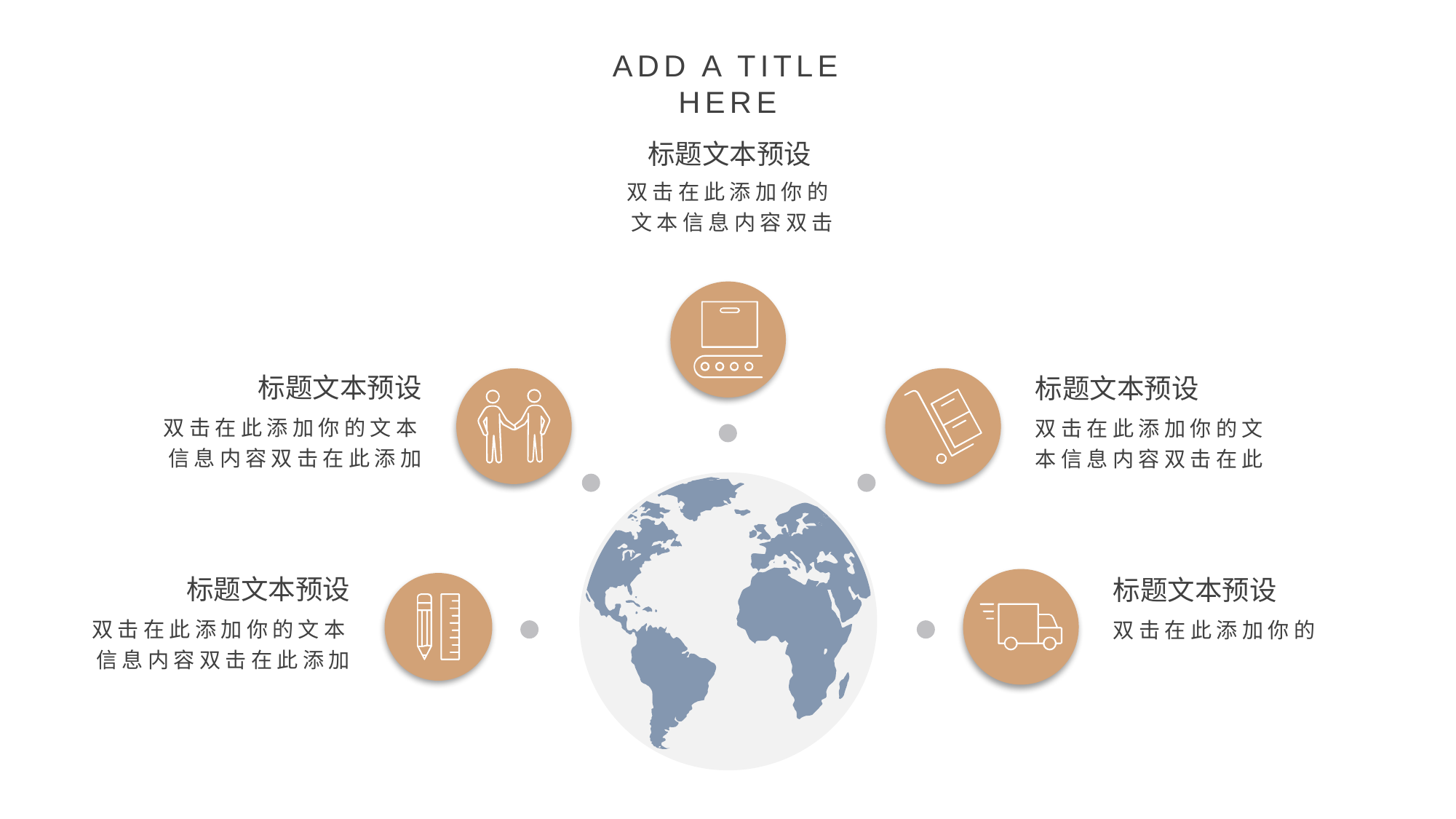

标题文本预设
双击在此添加你的文本信息内容双击

标题文本预设
双击在此添加你的文本信息内容双击在此
标题文本预设
双击在此添加你的文本信息内容双击在此添加

标题文本预设
双击在此添加你的
标题文本预设
双击在此添加你的文本信息内容双击在此添加